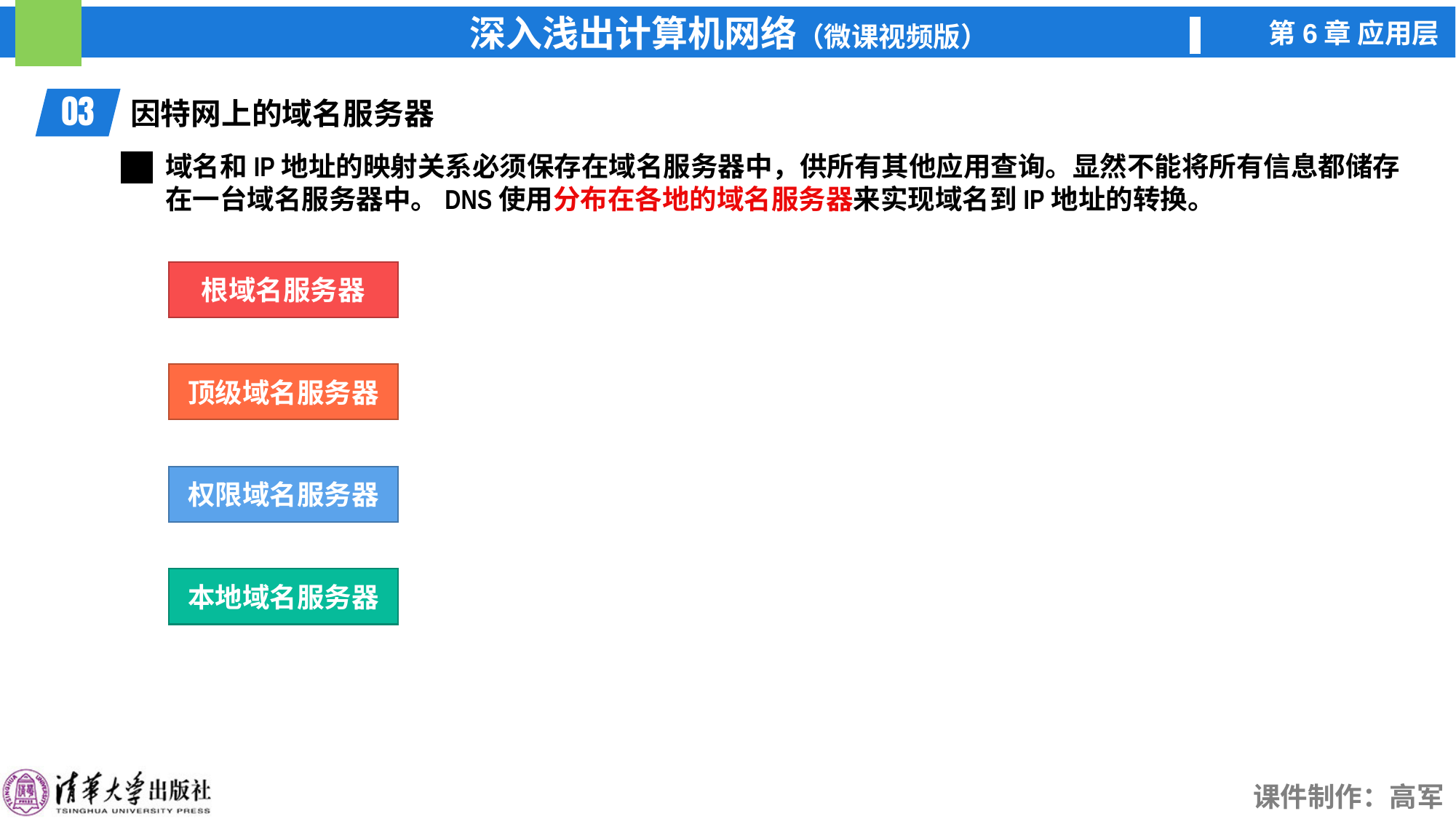

03
因特网上的域名服务器
域名和IP地址的映射关系必须保存在域名服务器中，供所有其他应用查询。显然不能将所有信息都储存在一台域名服务器中。DNS使用分布在各地的域名服务器来实现域名到IP地址的转换。

根域名服务器
顶级域名服务器
权限域名服务器
本地域名服务器